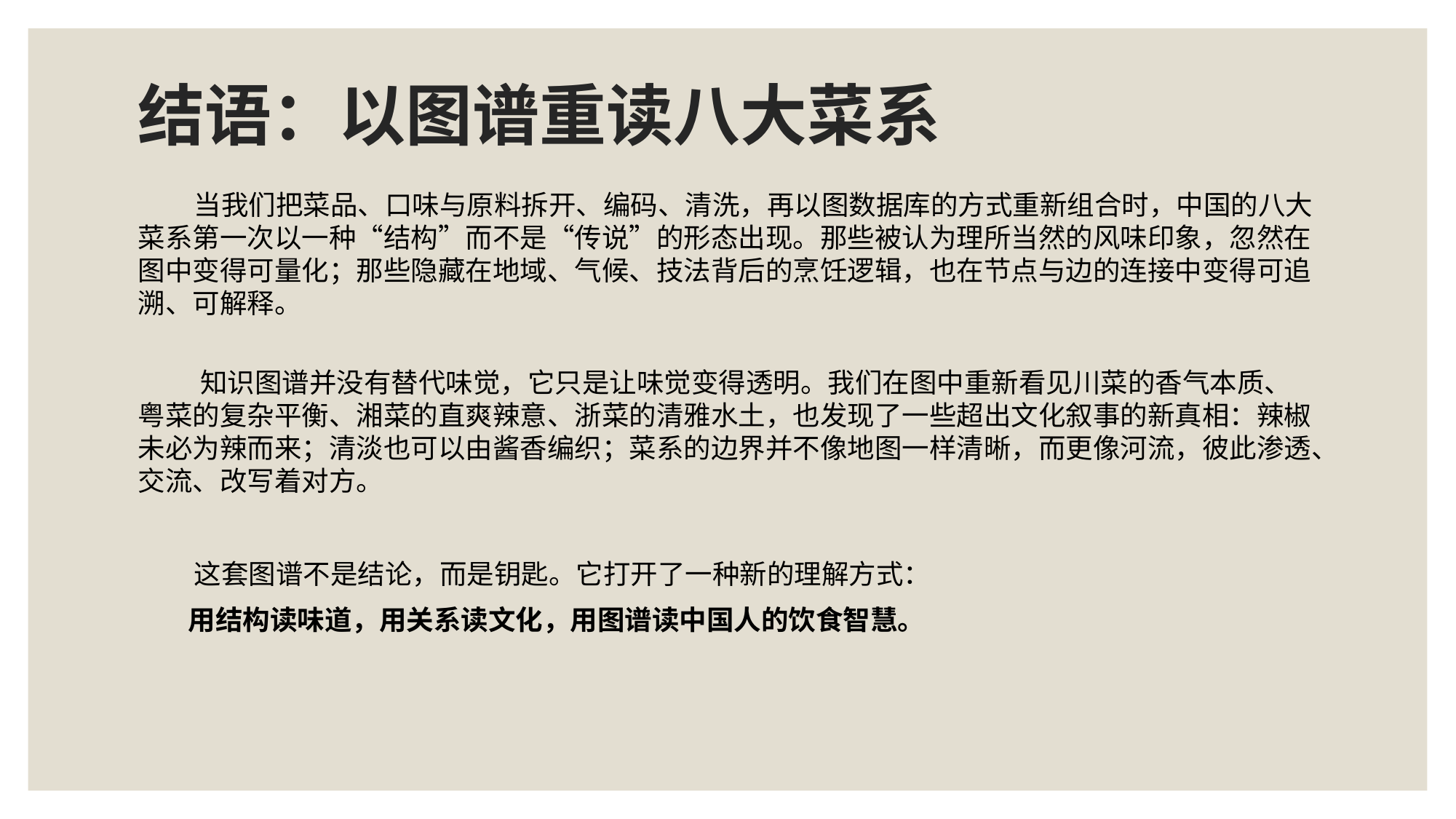

# 结语：以图谱重读八大菜系
        当我们把菜品、口味与原料拆开、编码、清洗，再以图数据库的方式重新组合时，中国的八大菜系第一次以一种“结构”而不是“传说”的形态出现。那些被认为理所当然的风味印象，忽然在图中变得可量化；那些隐藏在地域、气候、技法背后的烹饪逻辑，也在节点与边的连接中变得可追溯、可解释。
         知识图谱并没有替代味觉，它只是让味觉变得透明。我们在图中重新看见川菜的香气本质、粤菜的复杂平衡、湘菜的直爽辣意、浙菜的清雅水土，也发现了一些超出文化叙事的新真相：辣椒未必为辣而来；清淡也可以由酱香编织；菜系的边界并不像地图一样清晰，而更像河流，彼此渗透、交流、改写着对方。

        这套图谱不是结论，而是钥匙。它打开了一种新的理解方式：
       用结构读味道，用关系读文化，用图谱读中国人的饮食智慧。